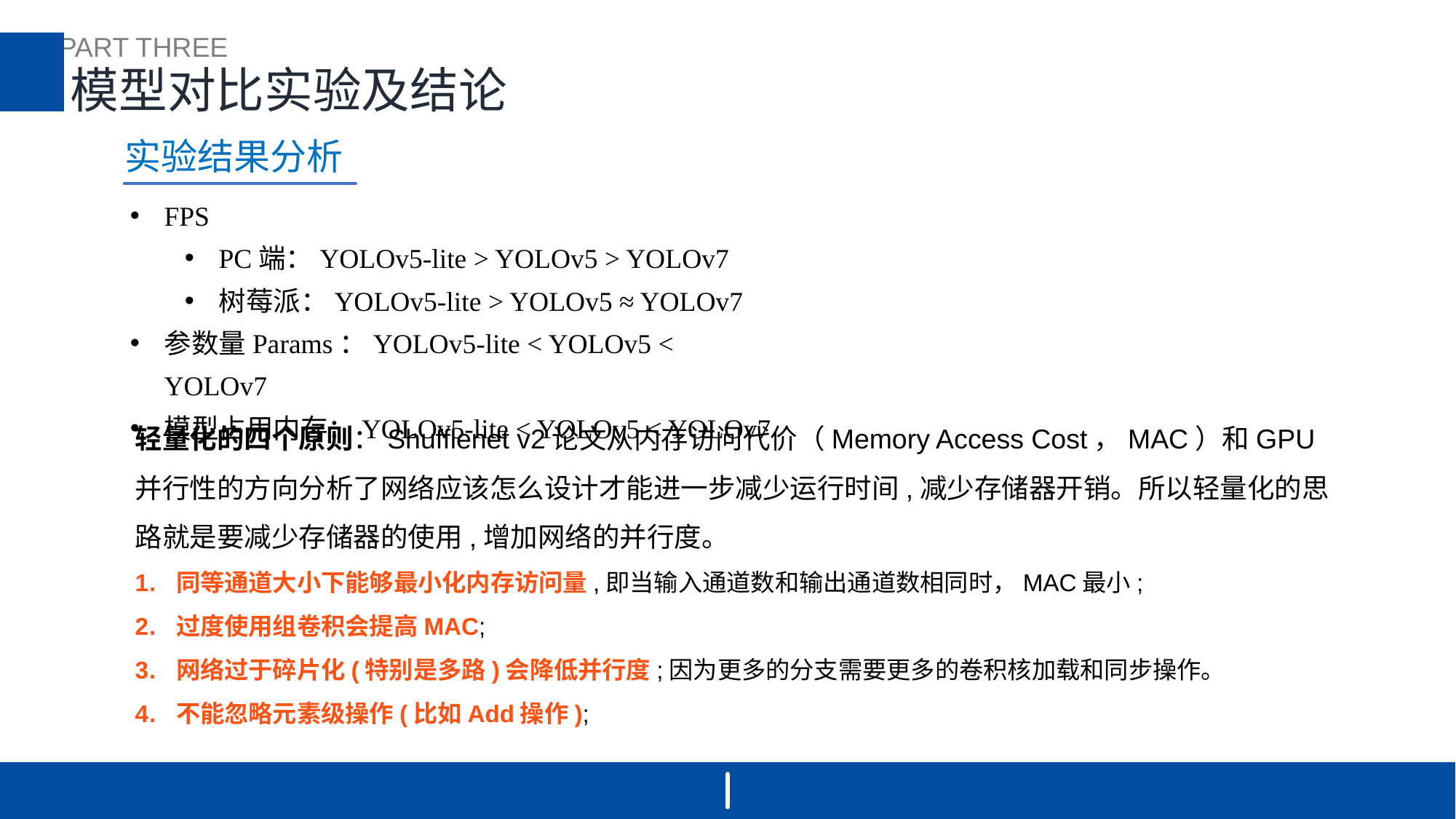

PART THREE

模型对比实验及结论
实验结果分析
FPS
PC端：YOLOv5-lite > YOLOv5 > YOLOv7
树莓派：YOLOv5-lite > YOLOv5 ≈ YOLOv7
参数量Params：YOLOv5-lite < YOLOv5 < YOLOv7
模型占用内存：YOLOv5-lite < YOLOv5 < YOLOv7
轻量化的四个原则：Shufflenet v2论文从内存访问代价（Memory Access Cost，MAC）和GPU并行性的方向分析了网络应该怎么设计才能进一步减少运行时间,减少存储器开销。所以轻量化的思路就是要减少存储器的使用,增加网络的并行度。
同等通道大小下能够最小化内存访问量,即当输入通道数和输出通道数相同时，MAC最小;
过度使用组卷积会提高MAC;
网络过于碎片化(特别是多路)会降低并行度;因为更多的分支需要更多的卷积核加载和同步操作。
不能忽略元素级操作(比如Add操作);